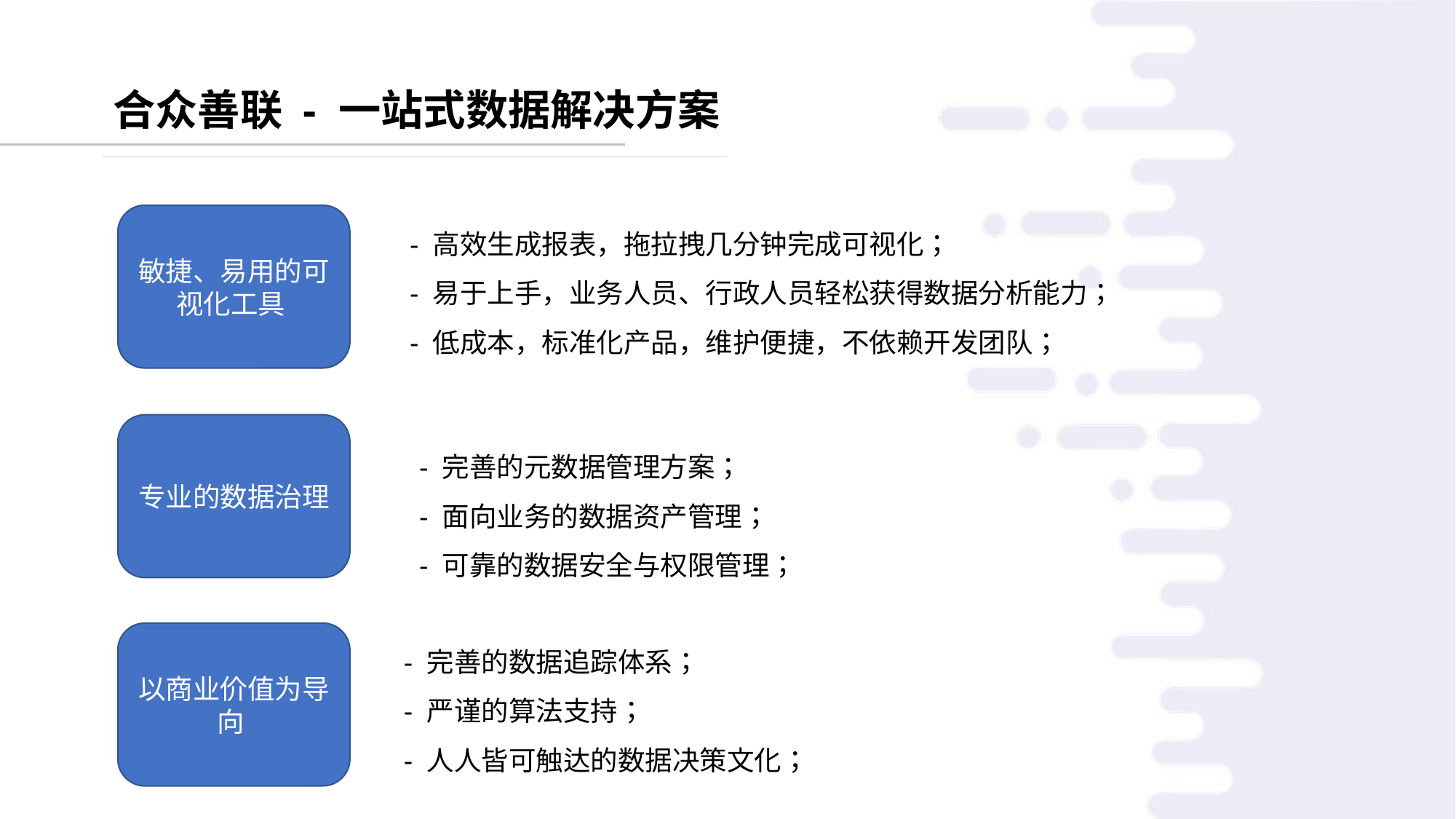

合众善联 - 一站式数据解决方案
- 高效生成报表，拖拉拽几分钟完成可视化；
- 易于上手，业务人员、行政人员轻松获得数据分析能力；
- 低成本，标准化产品，维护便捷，不依赖开发团队；

敏捷、易用的可视化工具
公司文化介绍
用户可以在投影仪或者计算机上进行演示也可以将演示文稿打印出来制作成胶片
专业的数据治理
- 完善的元数据管理方案；
- 面向业务的数据资产管理；
- 可靠的数据安全与权限管理；
公司文化介绍
用户可以在投影仪或者计算机上进行演示也可以将演示文稿打印出来制作成胶片
- 完善的数据追踪体系；
- 严谨的算法支持；
- 人人皆可触达的数据决策文化；
以商业价值为导向